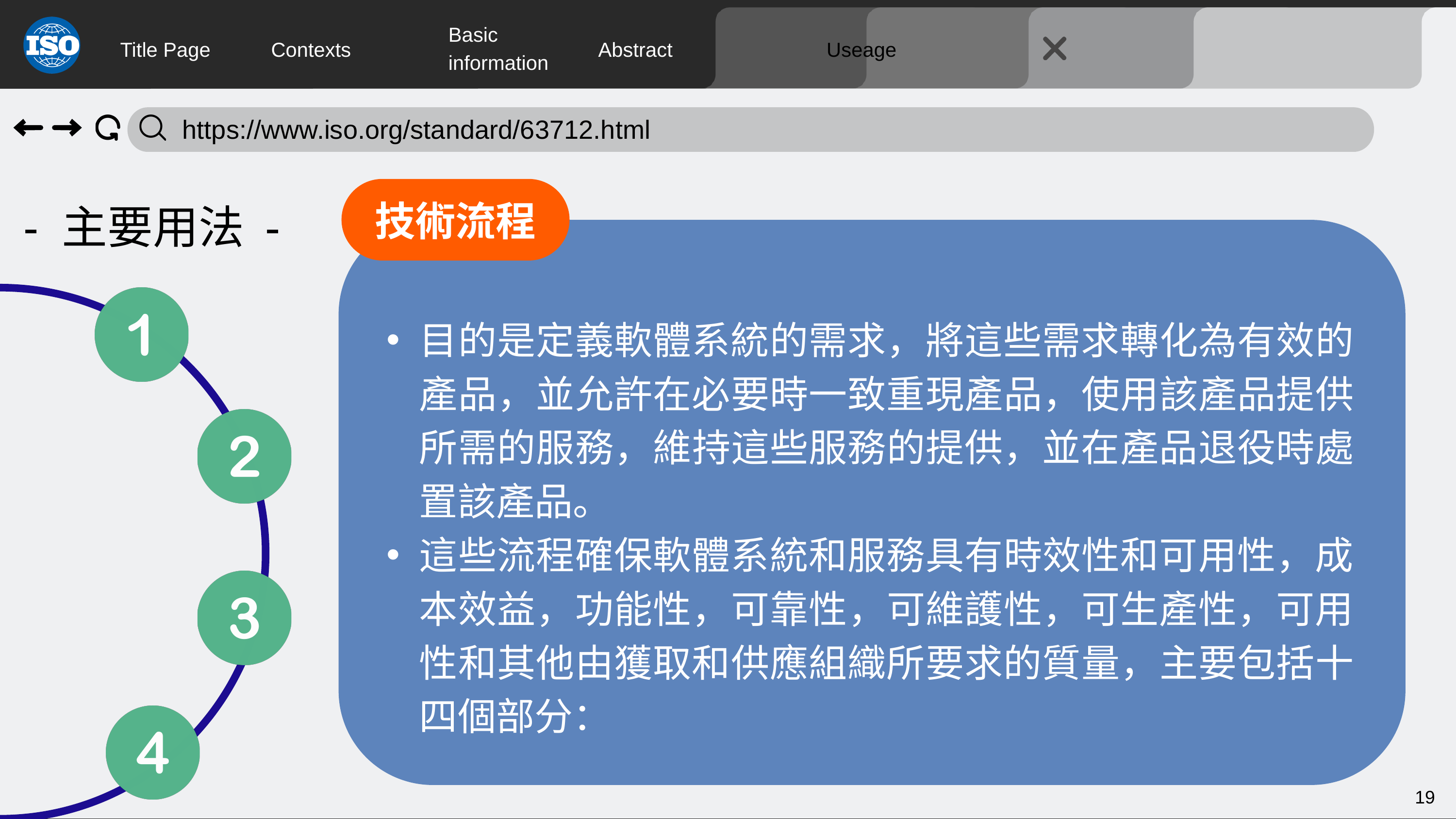

Title Page
Contexts
Abstract
Useage

Basic
information

       https://www.iso.org/standard/63712.html

- 主要用法 -
技術流程

目的是定義軟體系統的需求，將這些需求轉化為有效的產品，並允許在必要時一致重現產品，使用該產品提供所需的服務，維持這些服務的提供，並在產品退役時處置該產品。
這些流程確保軟體系統和服務具有時效性和可用性，成本效益，功能性，可靠性，可維護性，可生產性，可用性和其他由獲取和供應組織所要求的質量，主要包括十四個部分：

19